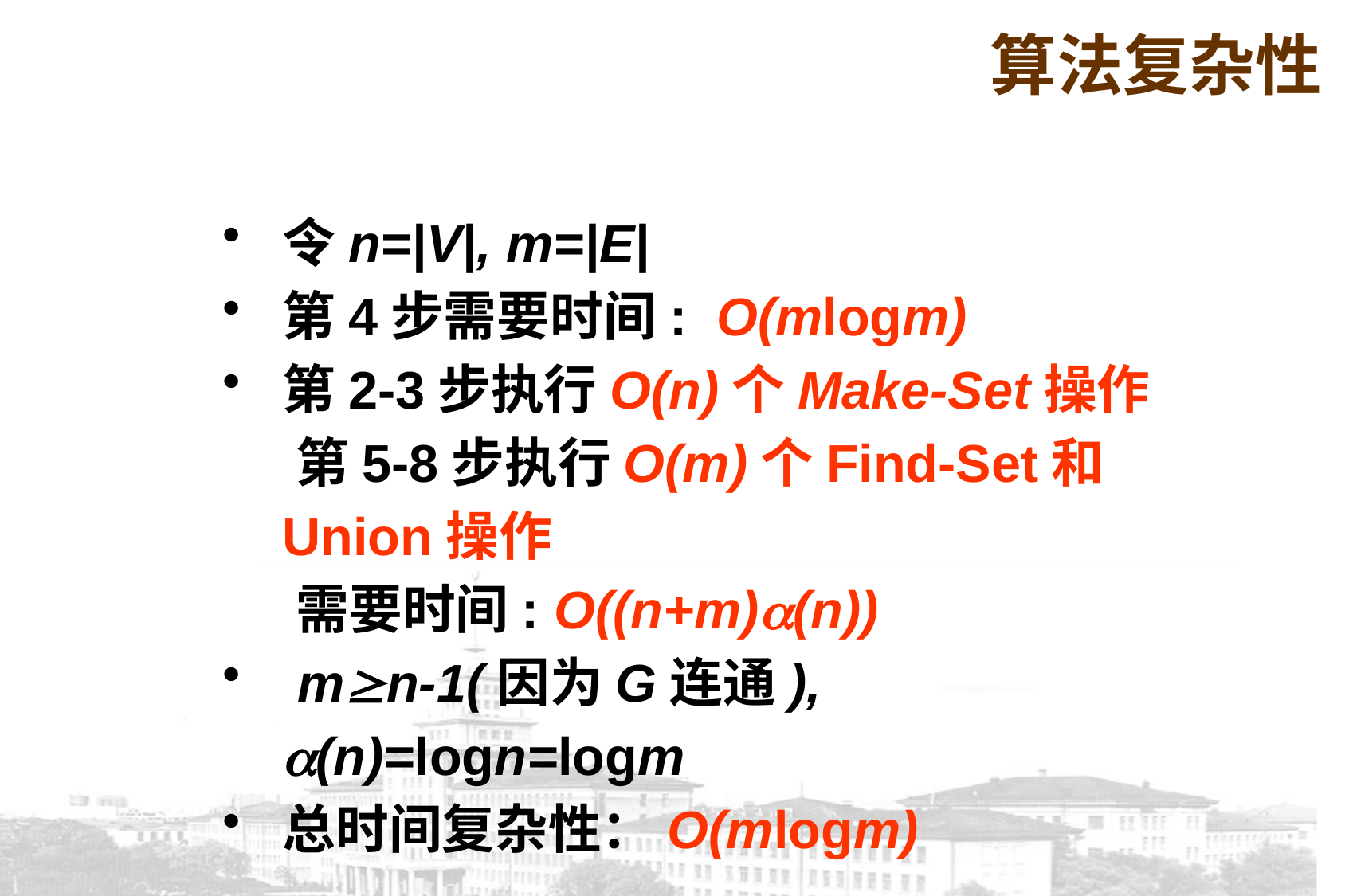

算法复杂性
令n=|V|, m=|E|
第4步需要时间:  O(mlogm)
第2-3步执行O(n)个Make-Set操作
     第5-8步执行O(m)个Find-Set和Union操作
     需要时间: O((n+m)α(n))
 m≥n-1(因为G连通), α(n)=logn=logm
总时间复杂性：O(mlogm)